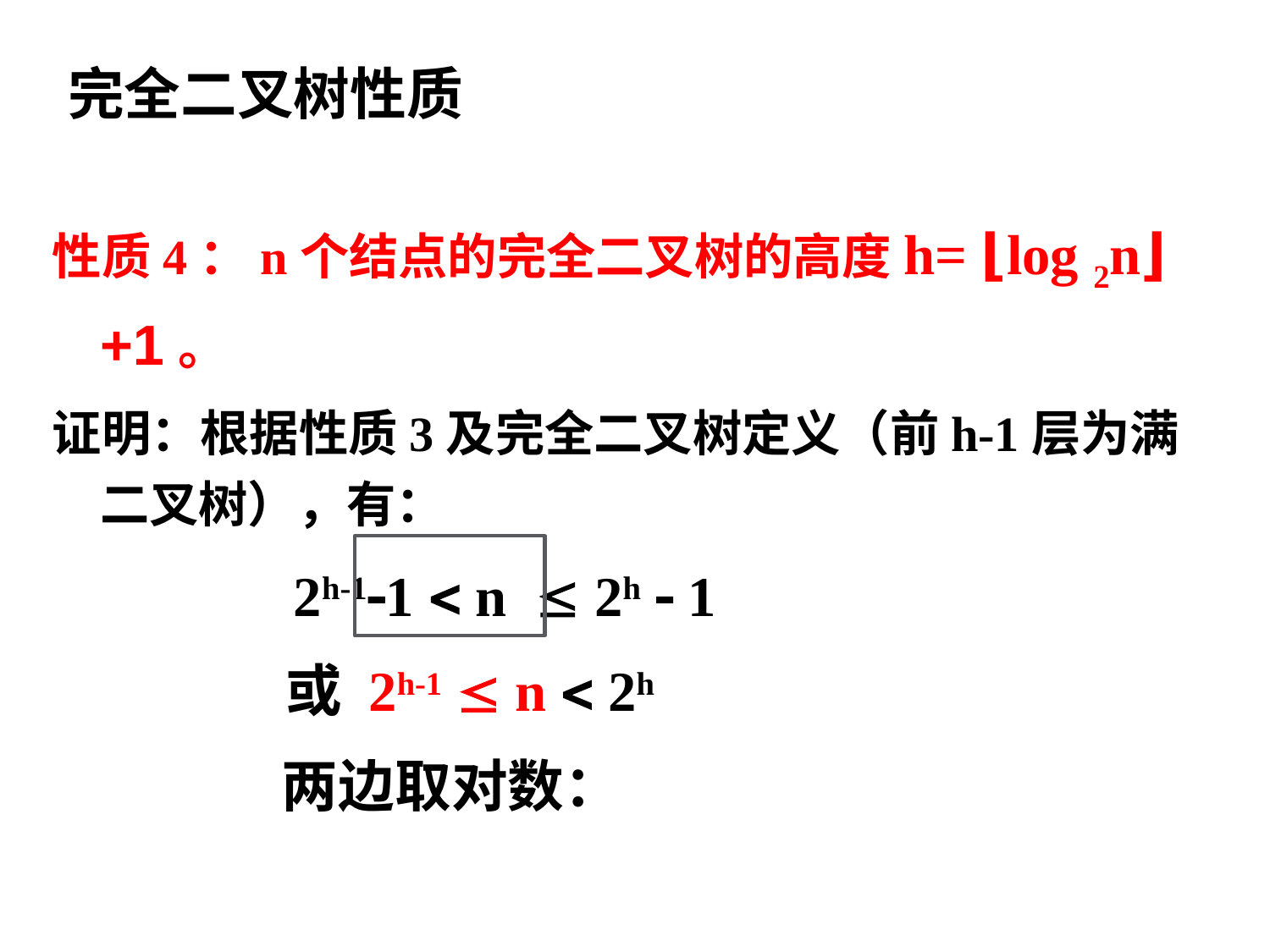

完全二叉树性质

性质4：n个结点的完全二叉树的高度h= ⌊log 2n⌋+1。
证明：根据性质3及完全二叉树定义（前h-1层为满二叉树），有：
                 2h-1−1 < n  ≤ 2h − 1
                 或 2h-1 ≤ n < 2h
                 两边取对数：